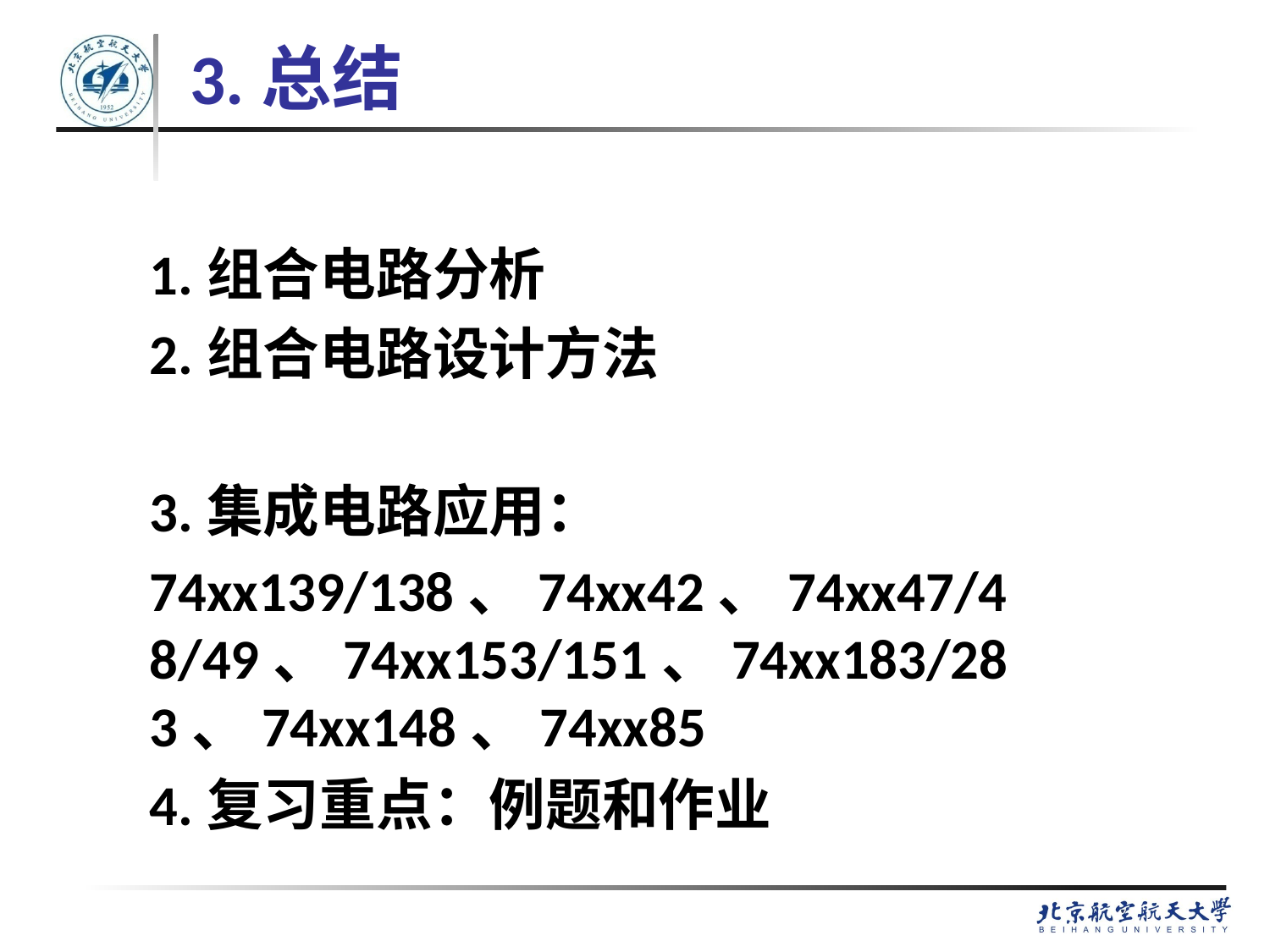

# 3.总结
1.组合电路分析
2.组合电路设计方法

3.集成电路应用：
74xx139/138、74xx42、74xx47/48/49、74xx153/151、74xx183/283、74xx148、74xx85
4.复习重点：例题和作业